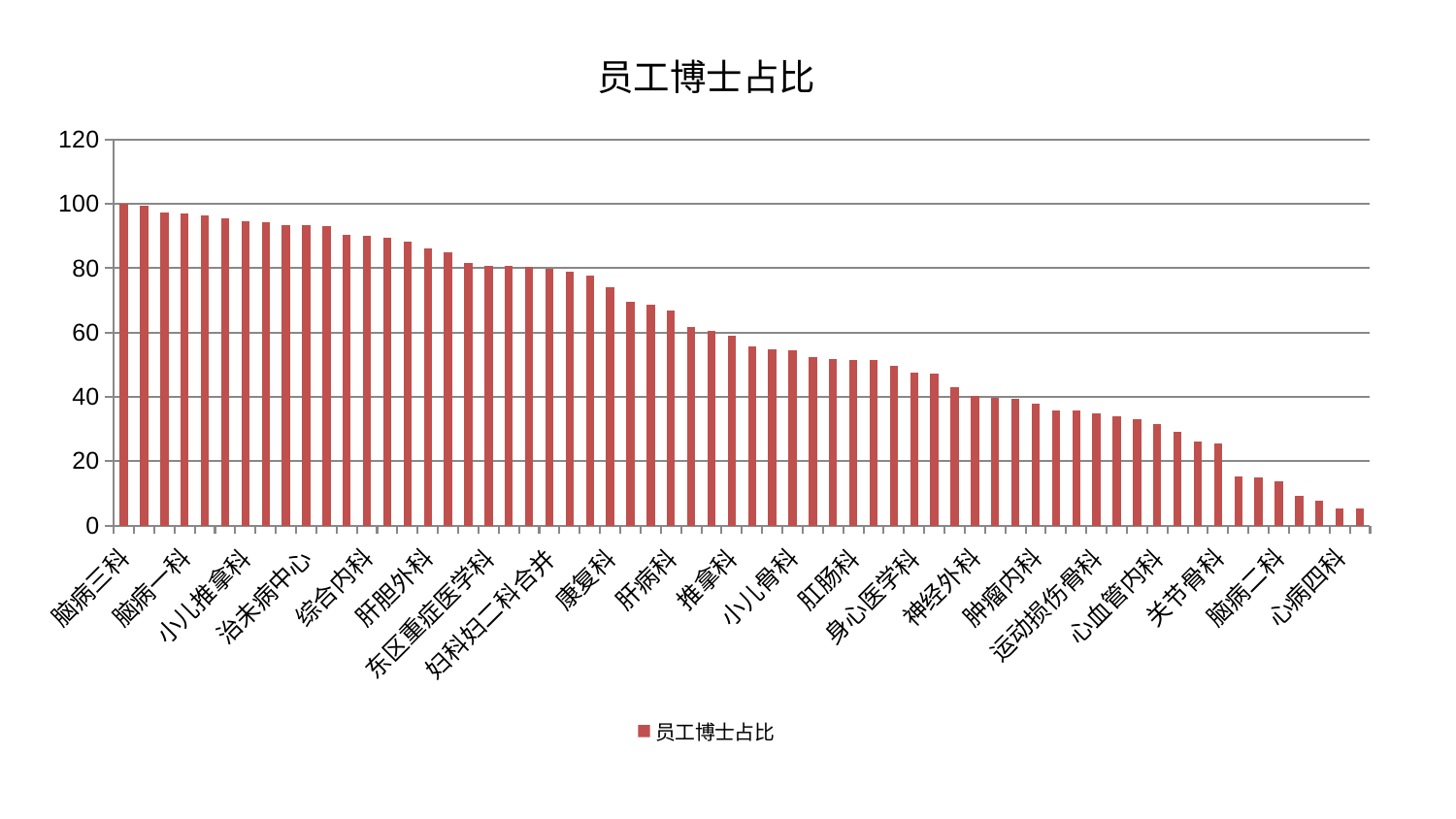

### Chart: 员工博士占比

| Category | 员工博士占比 |
|---|---|
| 脑病三科 | 100.0 |
| 中医经典科 | 99.43829801496986 |
| 针灸科 | 97.30242020001364 |
| 脑病一科 | 97.09613572997834 |
| 心病三科 | 96.32703401072109 |
| 脾胃病科 | 95.57769033622387 |
| 小儿推拿科 | 94.73062113441605 |
| 风湿病科 | 94.45730402763587 |
| 中医外治中心 | 93.40436049984183 |
| 治未病中心 | 93.28574857682175 |
| 胸外科 | 93.0675495354289 |
| 肾脏内科 | 90.3155623662711 |
| 综合内科 | 90.09215445510821 |
| 儿科 | 89.57377169504252 |
| 男科 | 88.23266531844803 |
| 肝胆外科 | 86.28919410397741 |
| 普通外科 | 85.00988216658966 |
| 呼吸内科 | 81.56758293990165 |
| 东区重症医学科 | 80.83044025376829 |
| 血液科 | 80.64762490004884 |
| 微创骨科 | 80.57261683215577 |
| 妇科妇二科合并 | 79.85622498655424 |
| 显微骨科 | 78.8799660364383 |
| 消化内科 | 77.62777474523756 |
| 康复科 | 74.24375922422769 |
| 周围血管科 | 69.68877527591832 |
| 医院 | 68.71269736770792 |
| 肝病科 | 66.80757207726865 |
| 重症医学科 | 61.66362063097291 |
| 肾病科 | 60.56296290128834 |
| 推拿科 | 59.08817004231744 |
| 创伤骨科 | 55.54922664966005 |
| 皮肤科 | 54.81739066618807 |
| 小儿骨科 | 54.53616231009001 |
| 骨科 | 52.35570861943819 |
| 脊柱骨科 | 51.82491811602501 |
| 肛肠科 | 51.495410382683346 |
| 泌尿外科 | 51.398466573579 |
| 神经内科 | 49.70178807603285 |
| 身心医学科 | 47.70033131225297 |
| 脾胃科消化科合并 | 47.23193486169459 |
| 东区肾病科 | 43.043862813494364 |
| 神经外科 | 40.32384487725 |
| 内分泌科 | 39.58200081949493 |
| 心病二科 | 39.340373909936055 |
| 肿瘤内科 | 37.909588211345 |
| 美容皮肤科 | 35.668852939430934 |
| 妇二科 | 35.62048076775715 |
| 运动损伤骨科 | 34.97484347953243 |
| 西区重症医学科 | 33.99661039779617 |
| 老年医学科 | 32.96909223607725 |
| 心血管内科 | 31.632114194937962 |
| 乳腺甲状腺外科 | 29.008550492731942 |
| 耳鼻喉科 | 26.204731854728756 |
| 关节骨科 | 25.374271258081883 |
| 妇科 | 15.13331045132051 |
| 眼科 | 14.962686101668485 |
| 脑病二科 | 13.728446897822428 |
| 心病一科 | 9.269939048607029 |
| 口腔科 | 7.620156950616527 |
| 心病四科 | 5.434452935002572 |
| 产科 | 5.371235786660342 |
163